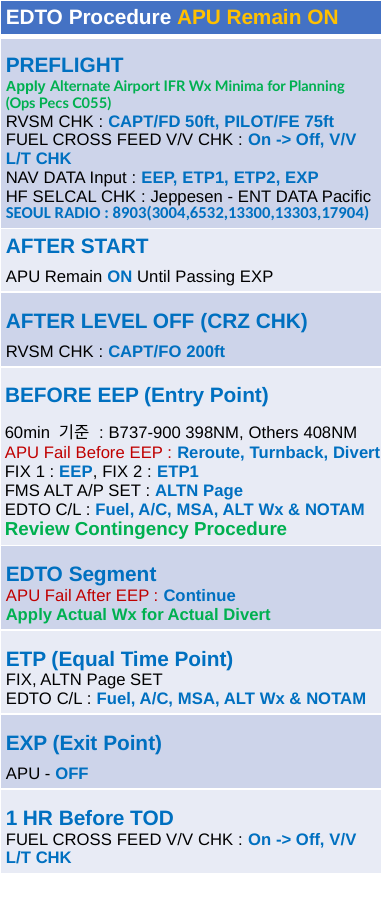

| EDTO Procedure APU Remain ON |
| --- |
| PREFLIGHT Apply Alternate Airport IFR Wx Minima for Planning (Ops Pecs C055) RVSM CHK : CAPT/FD 50ft, PILOT/FE 75ft FUEL CROSS FEED V/V CHK : On -> Off, V/V L/T CHK NAV DATA Input : EEP, ETP1, ETP2, EXP HF SELCAL CHK : Jeppesen - ENT DATA Pacific SEOUL RADIO : 8903(3004,6532,13300,13303,17904) |
| AFTER START APU Remain ON Until Passing EXP |
| AFTER LEVEL OFF (CRZ CHK) RVSM CHK : CAPT/FO 200ft |
| BEFORE EEP (Entry Point) 60min 기준 : B737-900 398NM, Others 408NM APU Fail Before EEP : Reroute, Turnback, Divert FIX 1 : EEP, FIX 2 : ETP1 FMS ALT A/P SET : ALTN Page EDTO C/L : Fuel, A/C, MSA, ALT Wx & NOTAM Review Contingency Procedure |
| EDTO Segment APU Fail After EEP : Continue Apply Actual Wx for Actual Divert |
| ETP (Equal Time Point) FIX, ALTN Page SET EDTO C/L : Fuel, A/C, MSA, ALT Wx & NOTAM |
| EXP (Exit Point) APU - OFF |
| 1 HR Before TOD FUEL CROSS FEED V/V CHK : On -> Off, V/V L/T CHK |